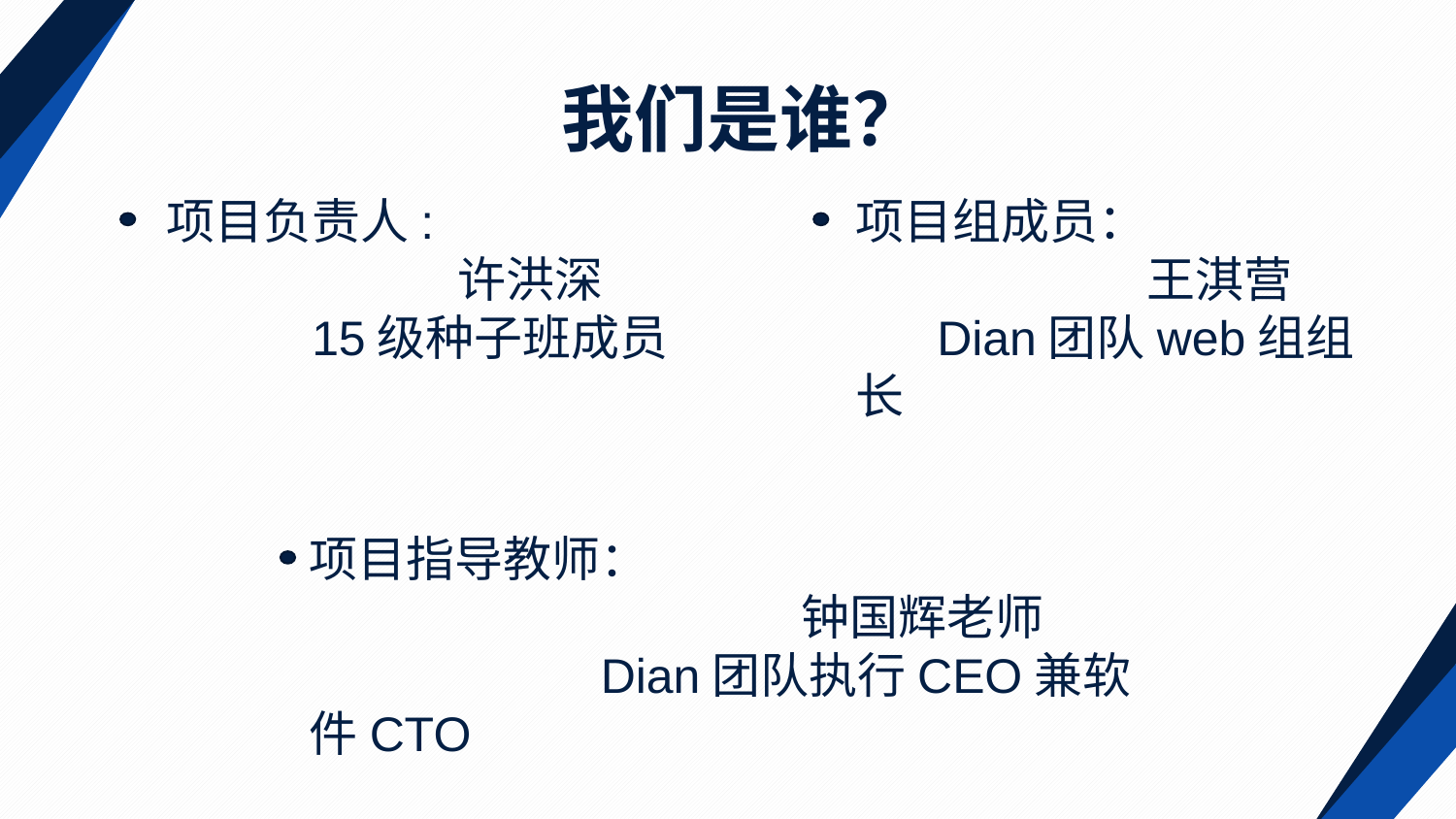

我们是谁？
项目负责人:
		许洪深
	15级种子班成员
项目组成员：
		王淇营
      Dian团队web组组长

项目指导教师：
			    钟国辉老师
		Dian团队执行CEO兼软件CTO